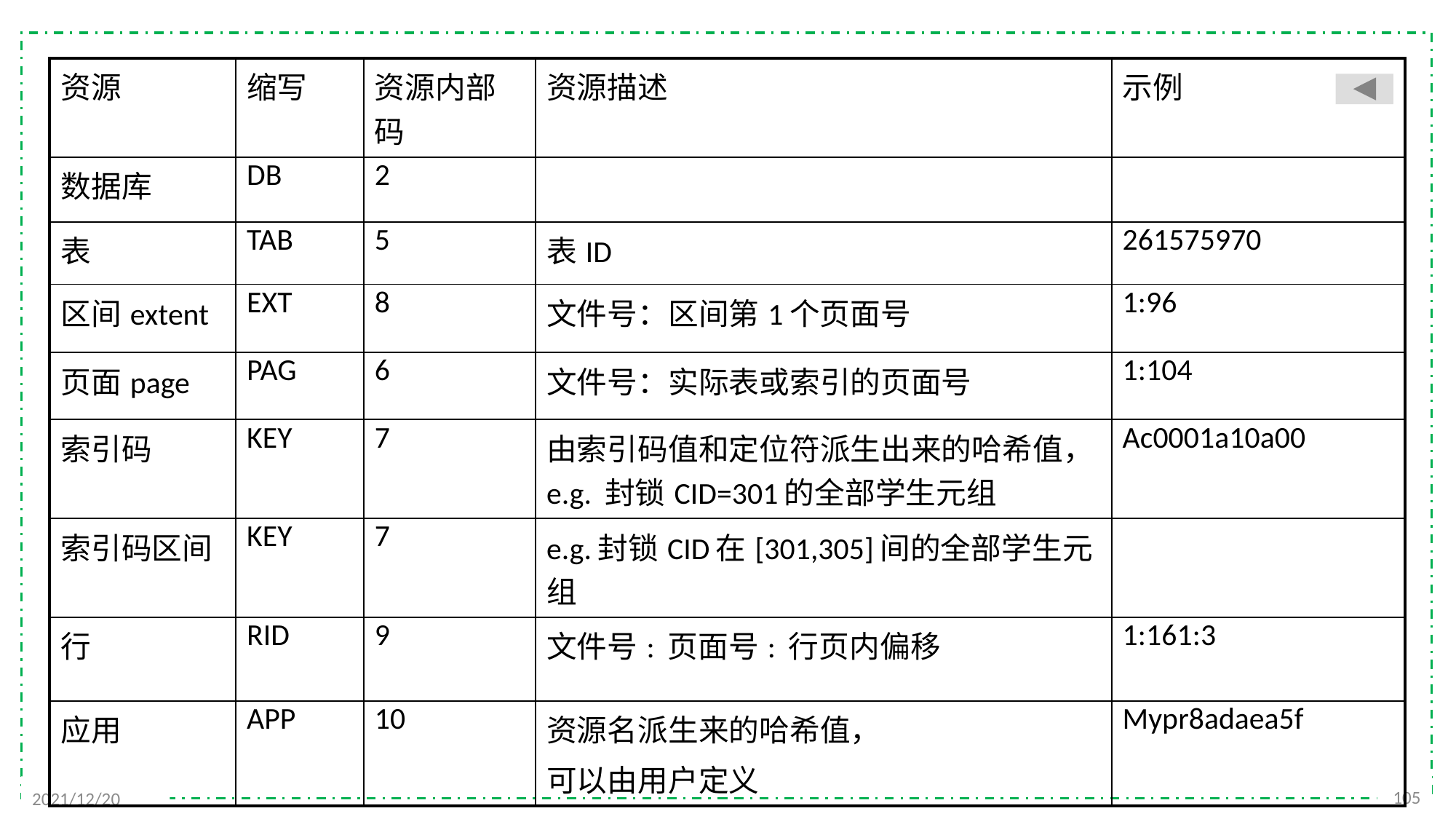

| 资源 | 缩写 | 资源内部码 | 资源描述 | 示例 |
| --- | --- | --- | --- | --- |
| 数据库 | DB | 2 |  |  |
| 表 | TAB | 5 | 表ID | 261575970 |
| 区间extent | EXT | 8 | 文件号：区间第1个页面号 | 1:96 |
| 页面page | PAG | 6 | 文件号：实际表或索引的页面号 | 1:104 |
| 索引码 | KEY | 7 | 由索引码值和定位符派生出来的哈希值，e.g. 封锁CID=301的全部学生元组 | Ac0001a10a00 |
| 索引码区间 | KEY | 7 | e.g.封锁CID在[301,305]间的全部学生元组 |  |
| 行 | RID | 9 | 文件号: 页面号: 行页内偏移 | 1:161:3 |
| 应用 | APP | 10 | 资源名派生来的哈希值， 可以由用户定义 | Mypr8adaea5f |

105
2021/12/20